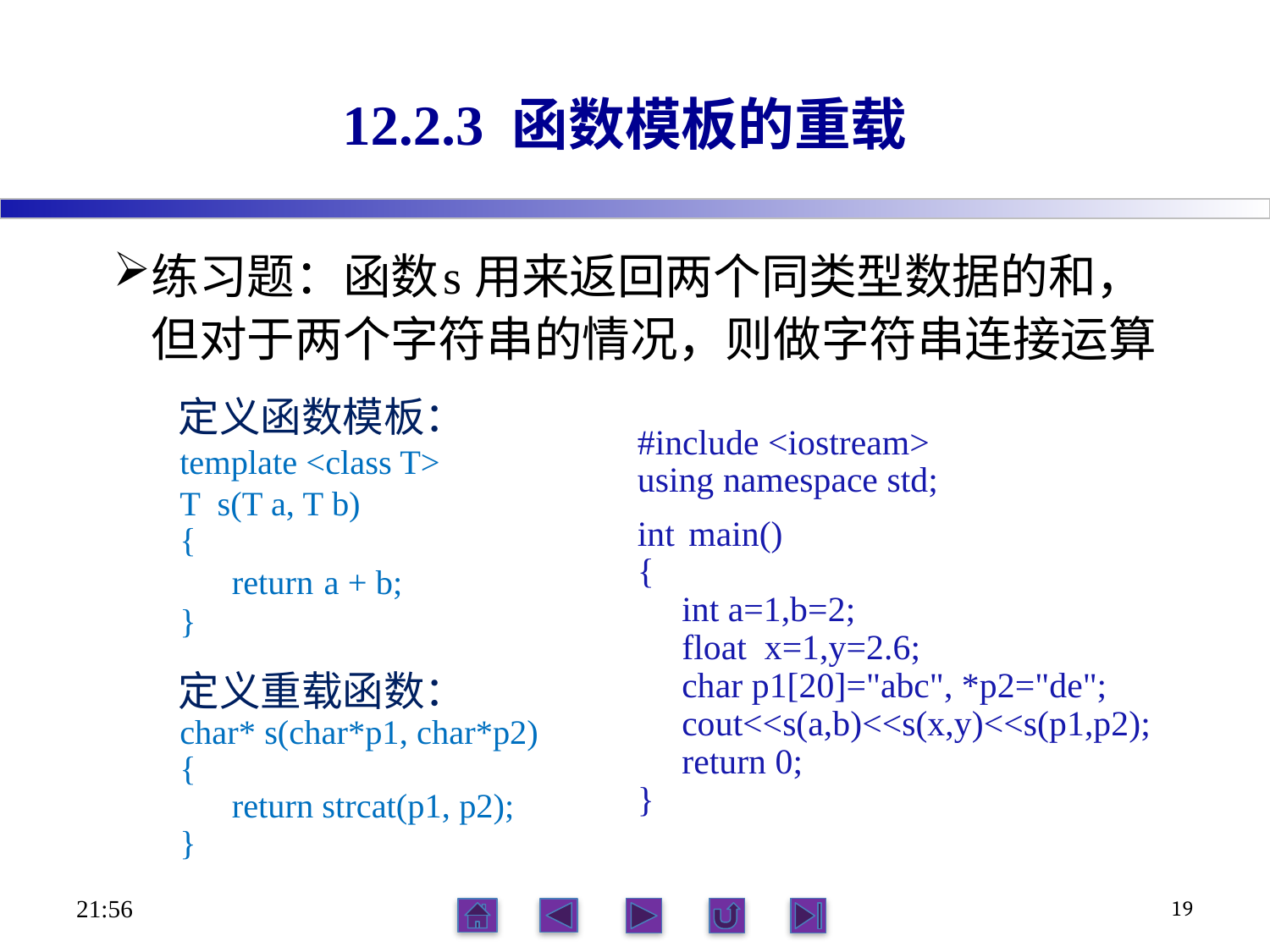

# 12.2.3 函数模板的重载
练习题：函数 s 用来返回两个同类型数据的和，但对于两个字符串的情况，则做字符串连接运算
      定义函数模板：
template <class T>
T  s(T a, T b)
{
      return a + b;
}
      定义重载函数：
char* s(char*p1, char*p2)
{
      return strcat(p1, p2);
}
#include <iostream>
using namespace std;
int  main()
{
     int a=1,b=2;
     float  x=1,y=2.6;
     char p1[20]="abc", *p2="de";
     cout<<s(a,b)<<s(x,y)<<s(p1,p2);
     return 0;
}
21:56
19